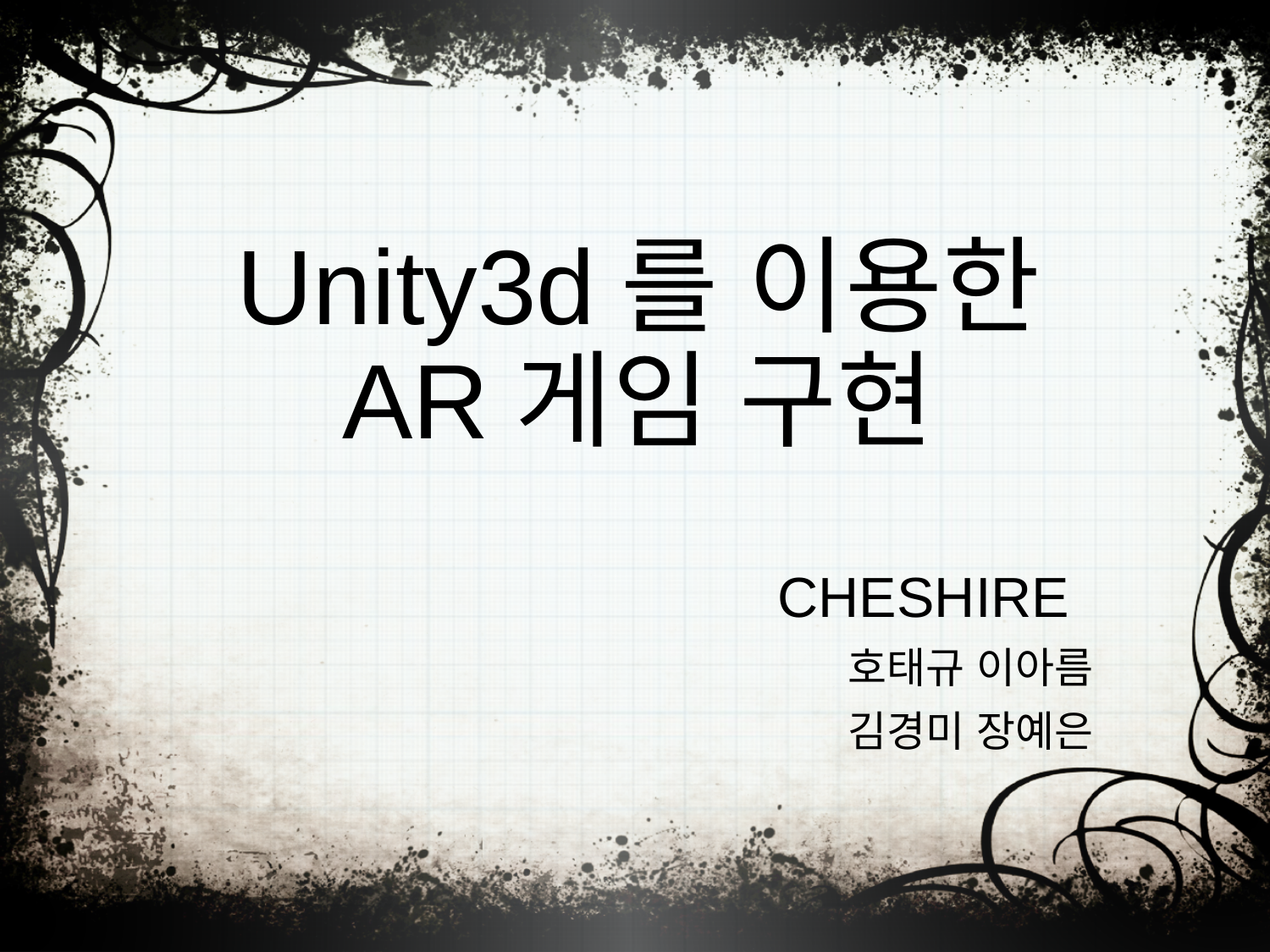

# Unity3d를 이용한 AR게임 구현
CHESHIRE
 호태규 이아름
김경미 장예은